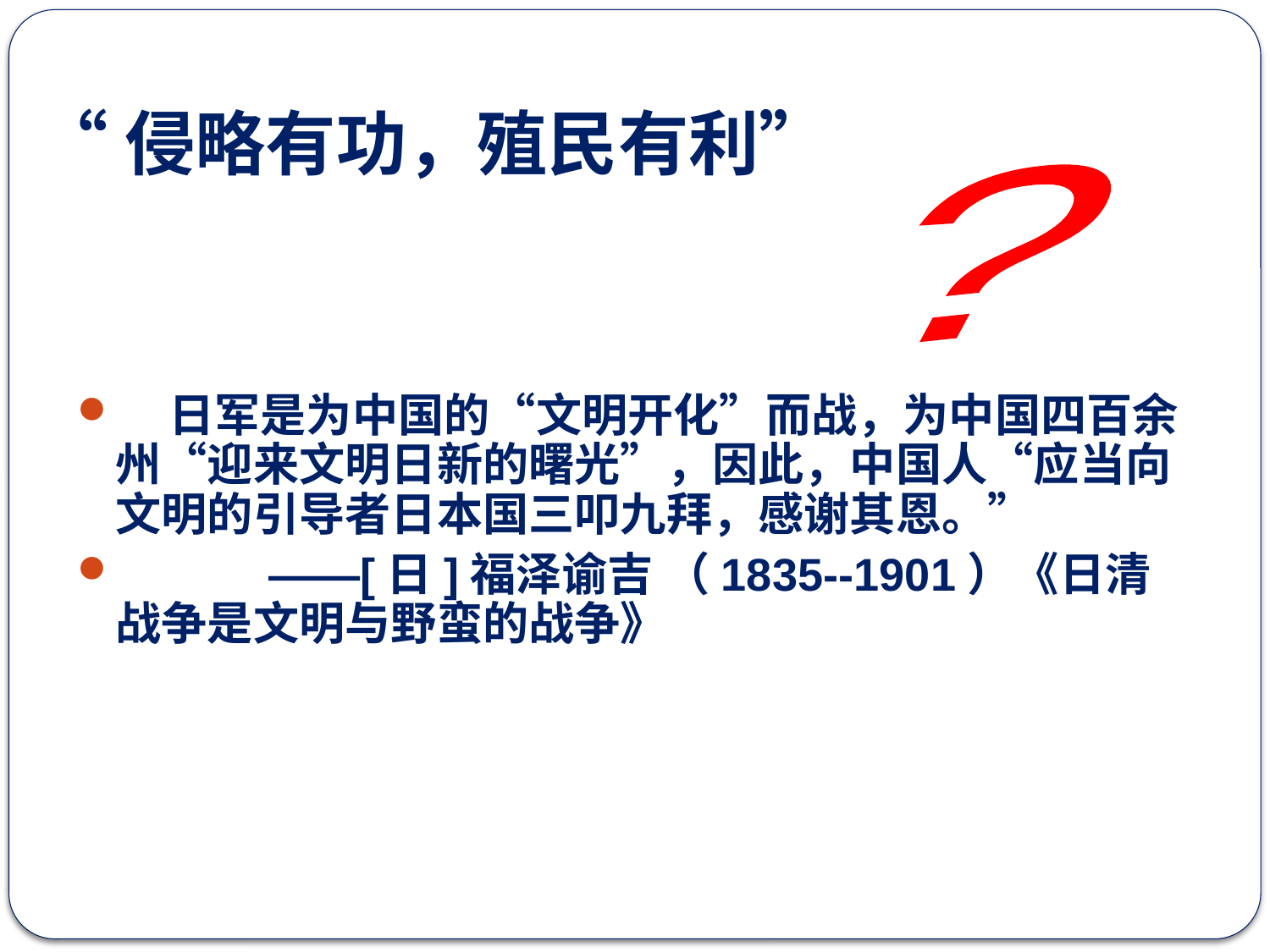

# “侵略有功，殖民有利”
?
    日军是为中国的“文明开化”而战，为中国四百余州“迎来文明日新的曙光”，因此，中国人“应当向文明的引导者日本国三叩九拜，感谢其恩。”
            ——[日]福泽谕吉 （1835--1901）《日清战争是文明与野蛮的战争》